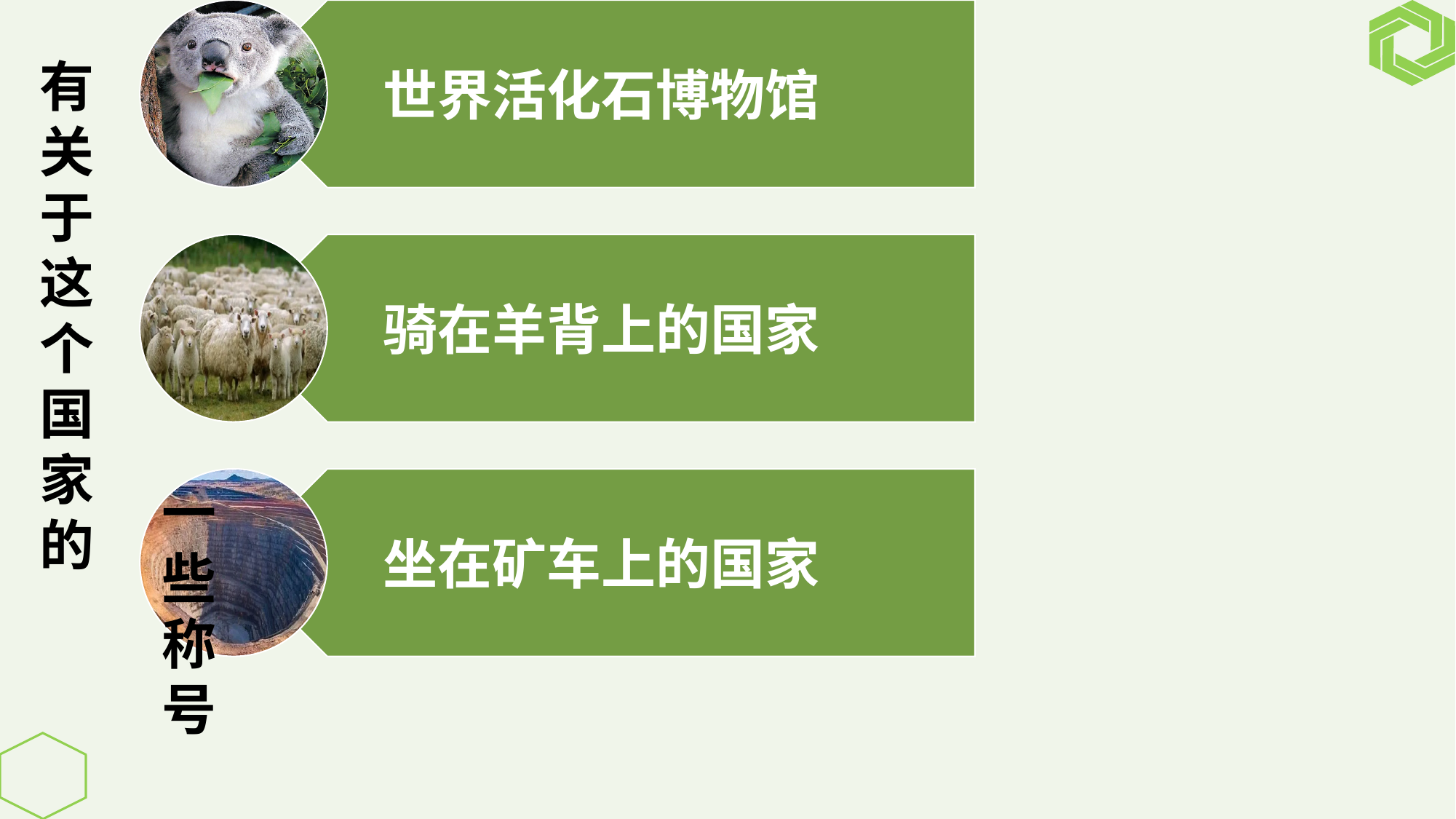

有关于这个国家
的
世界活化石博物馆
骑在羊背上的国家
坐在矿车上的国家
一些称号